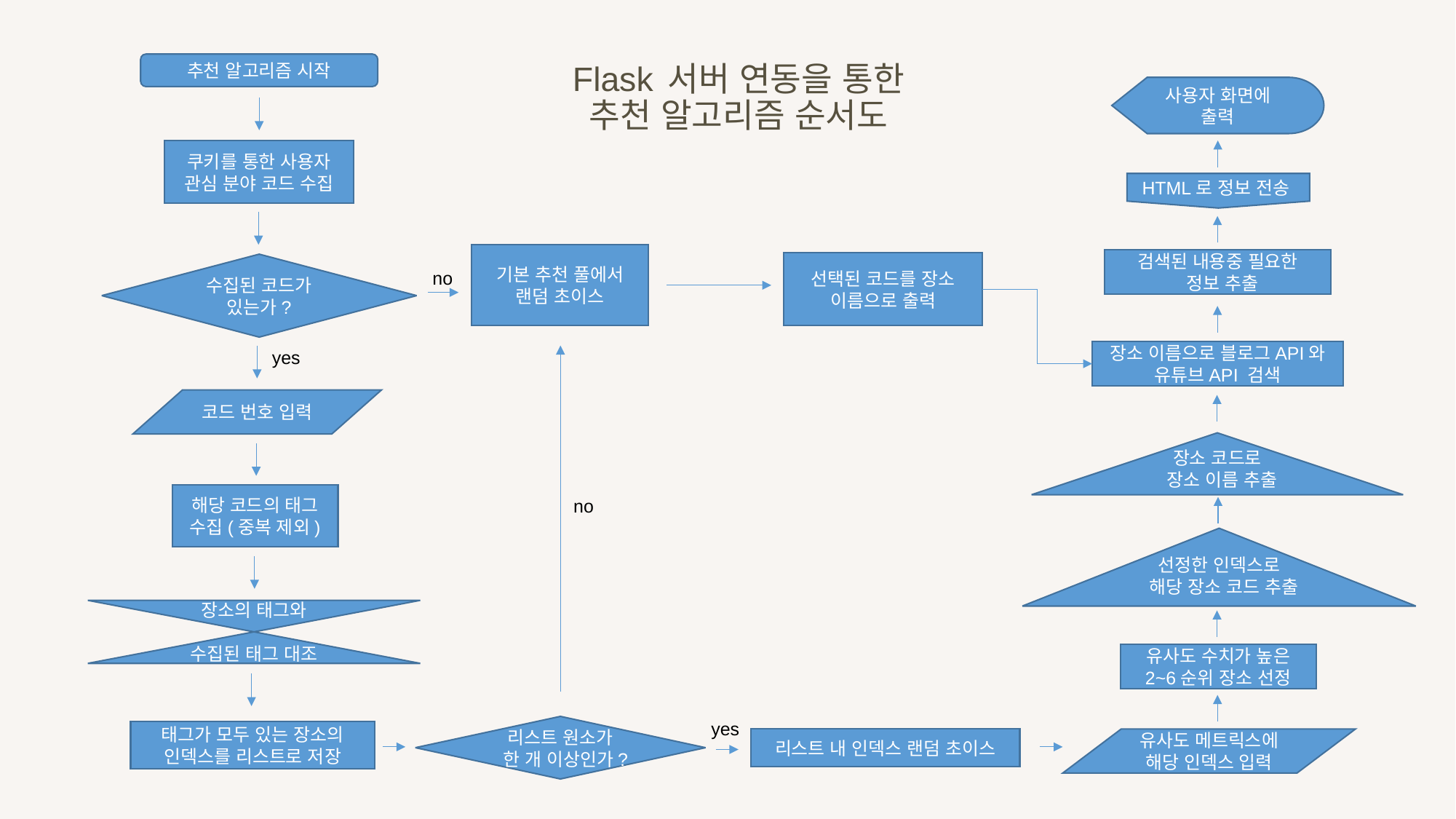

추천 알고리즘 시작
# Flask 서버 연동을 통한 추천 알고리즘 순서도
사용자 화면에 출력
쿠키를 통한 사용자 관심 분야 코드 수집
HTML로 정보 전송
기본 추천 풀에서 랜덤 초이스
검색된 내용중 필요한
 정보 추출
선택된 코드를 장소
이름으로 출력
수집된 코드가 있는가?
no
yes
장소 이름으로 블로그API와 유튜브API 검색
코드 번호 입력
장소 코드로
 장소 이름 추출

해당 코드의 태그 수집(중복 제외)
no
선정한 인덱스로
 해당 장소 코드 추출

장소의 태그와

수집된 태그 대조
유사도 수치가 높은 2~6순위 장소 선정
yes
리스트 원소가 한 개 이상인가?
태그가 모두 있는 장소의 인덱스를 리스트로 저장
리스트 내 인덱스 랜덤 초이스
유사도 메트릭스에 해당 인덱스 입력